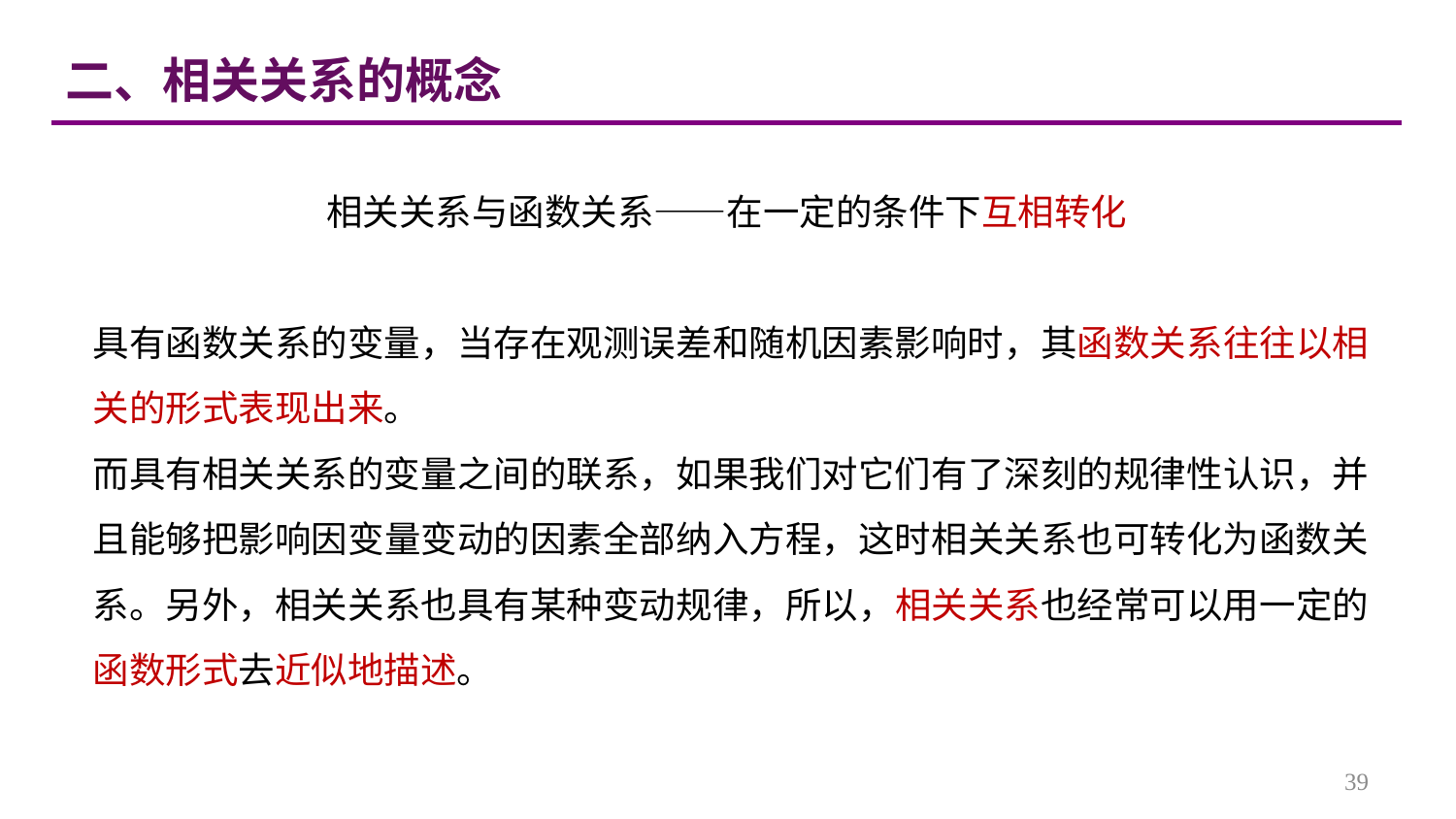

二、相关关系的概念
相关关系与函数关系——在一定的条件下互相转化

具有函数关系的变量，当存在观测误差和随机因素影响时，其函数关系往往以相关的形式表现出来。
而具有相关关系的变量之间的联系，如果我们对它们有了深刻的规律性认识，并且能够把影响因变量变动的因素全部纳入方程，这时相关关系也可转化为函数关系。另外，相关关系也具有某种变动规律，所以，相关关系也经常可以用一定的函数形式去近似地描述。
39